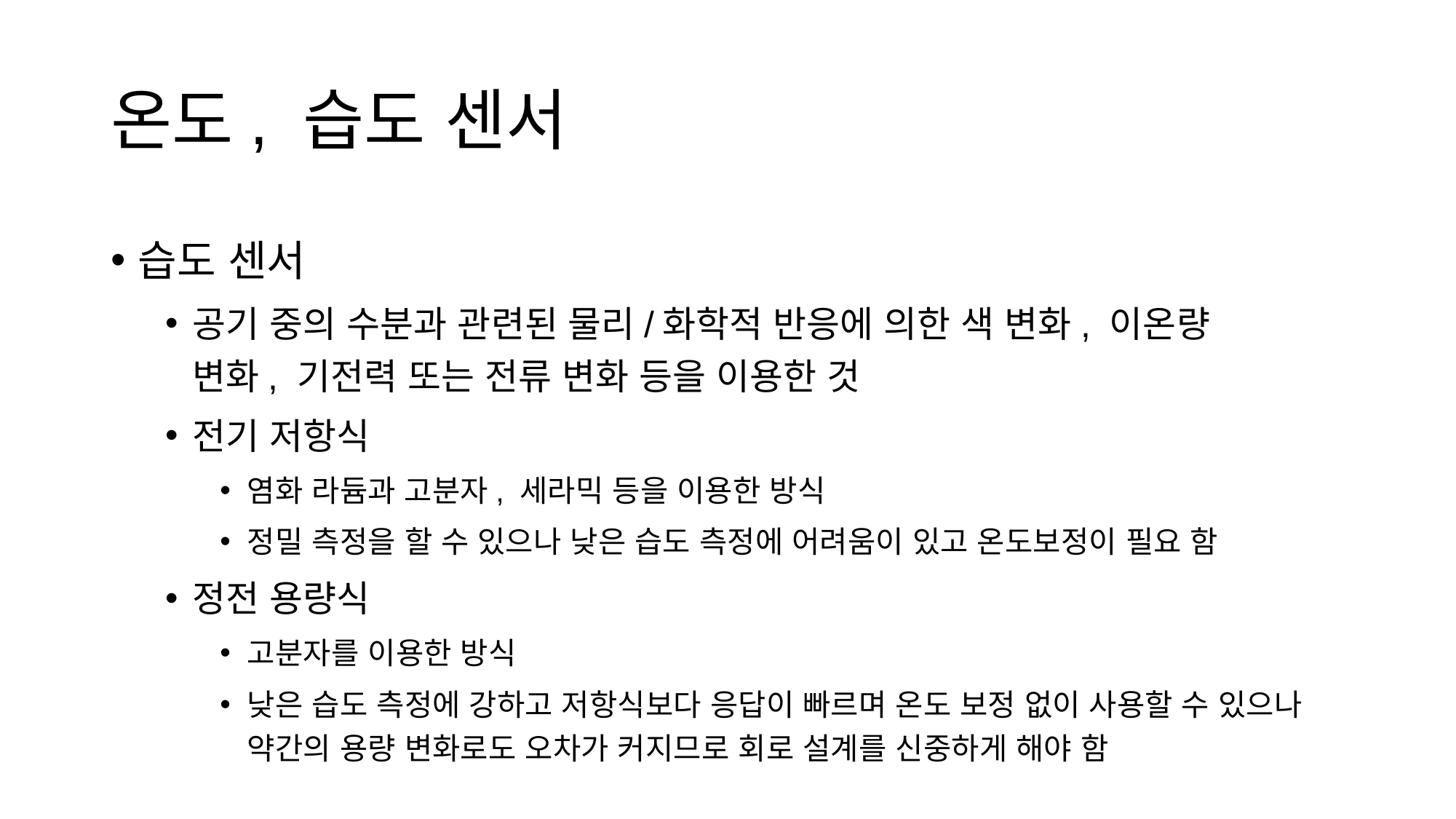

# 온도, 습도 센서
습도 센서
공기 중의 수분과 관련된 물리/화학적 반응에 의한 색 변화, 이온량
변화, 기전력 또는 전류 변화 등을 이용한 것
전기 저항식
염화 라듐과 고분자, 세라믹 등을 이용한 방식
정밀 측정을 할 수 있으나 낮은 습도 측정에 어려움이 있고 온도보정이 필요 함
정전 용량식
고분자를 이용한 방식
낮은 습도 측정에 강하고 저항식보다 응답이 빠르며 온도 보정 없이 사용할 수 있으나 약간의 용량 변화로도 오차가 커지므로 회로 설계를 신중하게 해야 함